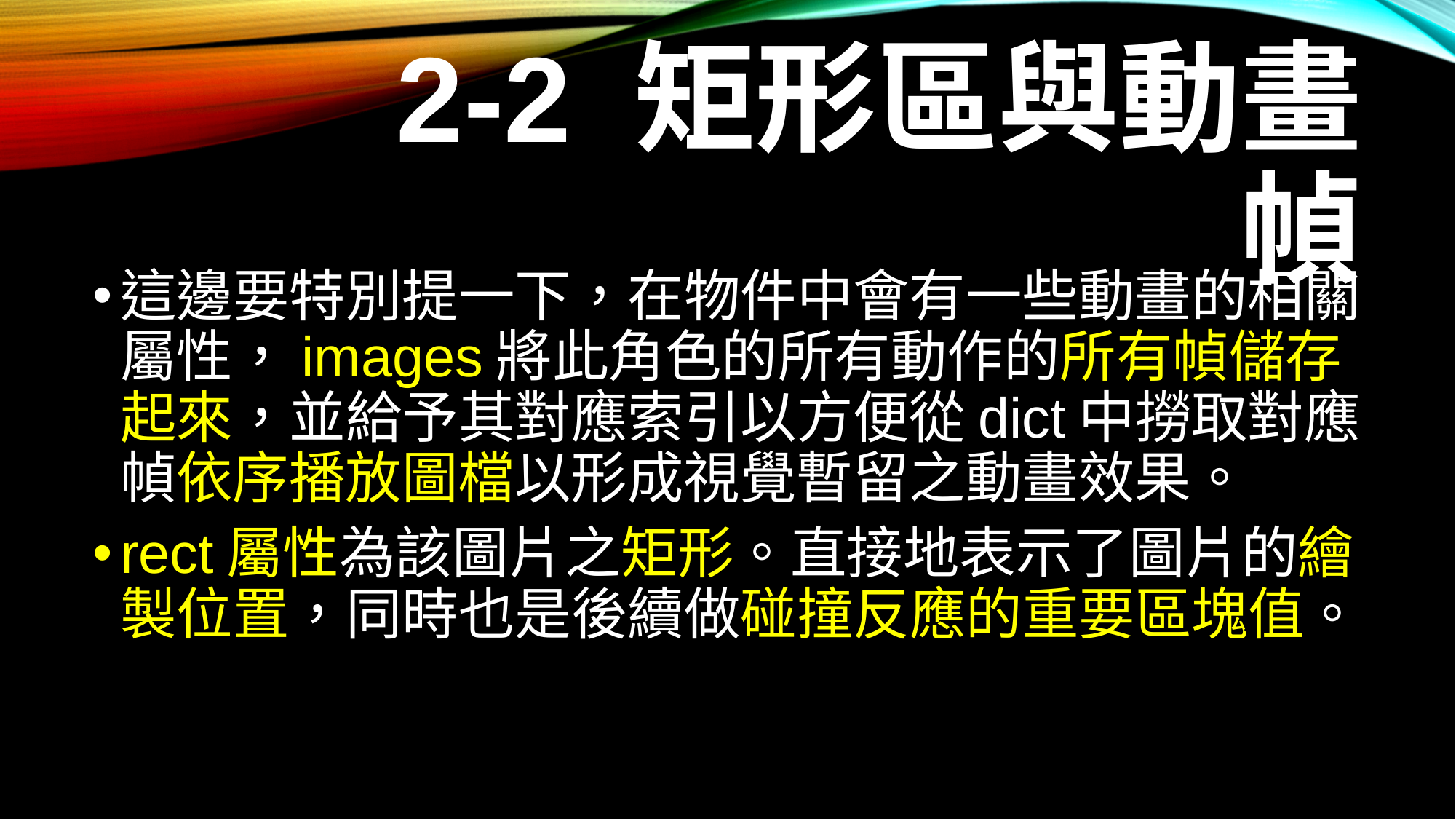

# 2-2 矩形區與動畫幀
這邊要特別提一下，在物件中會有一些動畫的相關屬性，images將此角色的所有動作的所有幀儲存起來，並給予其對應索引以方便從dict中撈取對應幀依序播放圖檔以形成視覺暫留之動畫效果。
rect屬性為該圖片之矩形。直接地表示了圖片的繪製位置，同時也是後續做碰撞反應的重要區塊值。